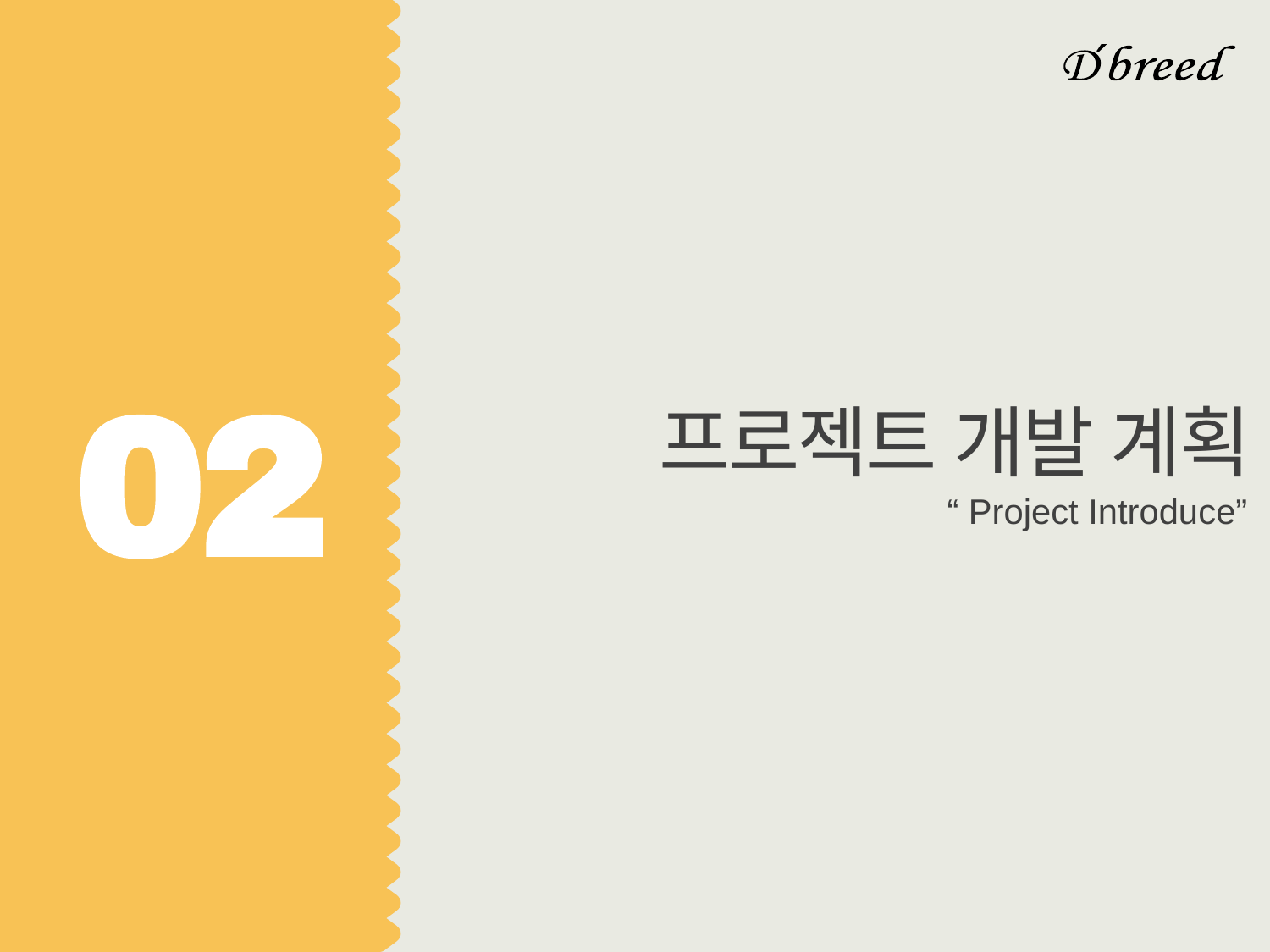

02
프로젝트 개발 계획
“ Project Introduce”